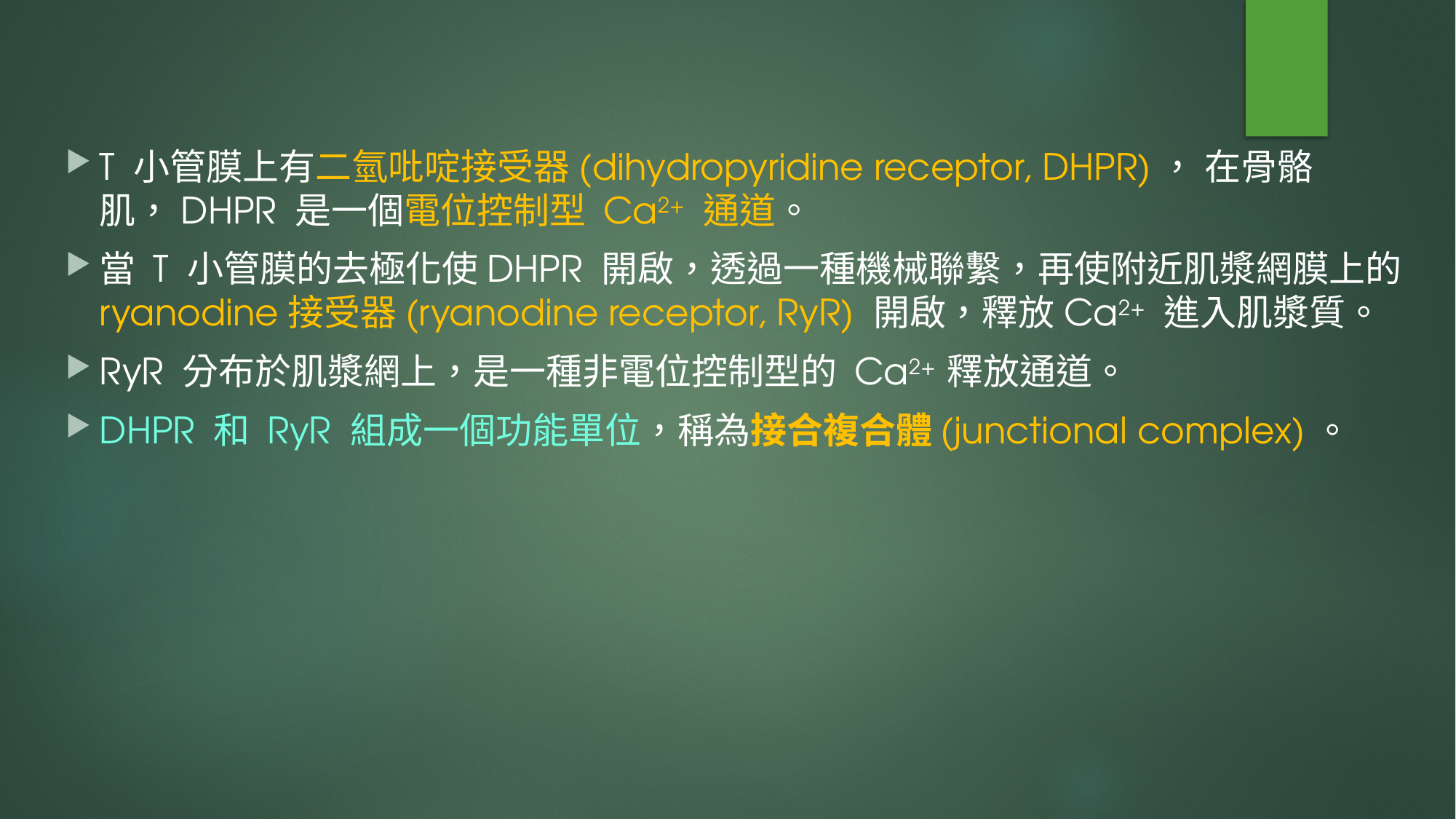

T 小管膜上有二氫吡啶接受器(dihydropyridine receptor, DHPR)， 在骨骼肌，DHPR 是一個電位控制型 Ca2+ 通道。
當 T 小管膜的去極化使DHPR 開啟，透過一種機械聯繫，再使附近肌漿網膜上的ryanodine接受器(ryanodine receptor, RyR) 開啟，釋放Ca2+ 進入肌漿質。
RyR 分布於肌漿網上，是一種非電位控制型的 Ca2+ 釋放通道。
DHPR 和 RyR 組成一個功能單位，稱為接合複合體(junctional complex)。